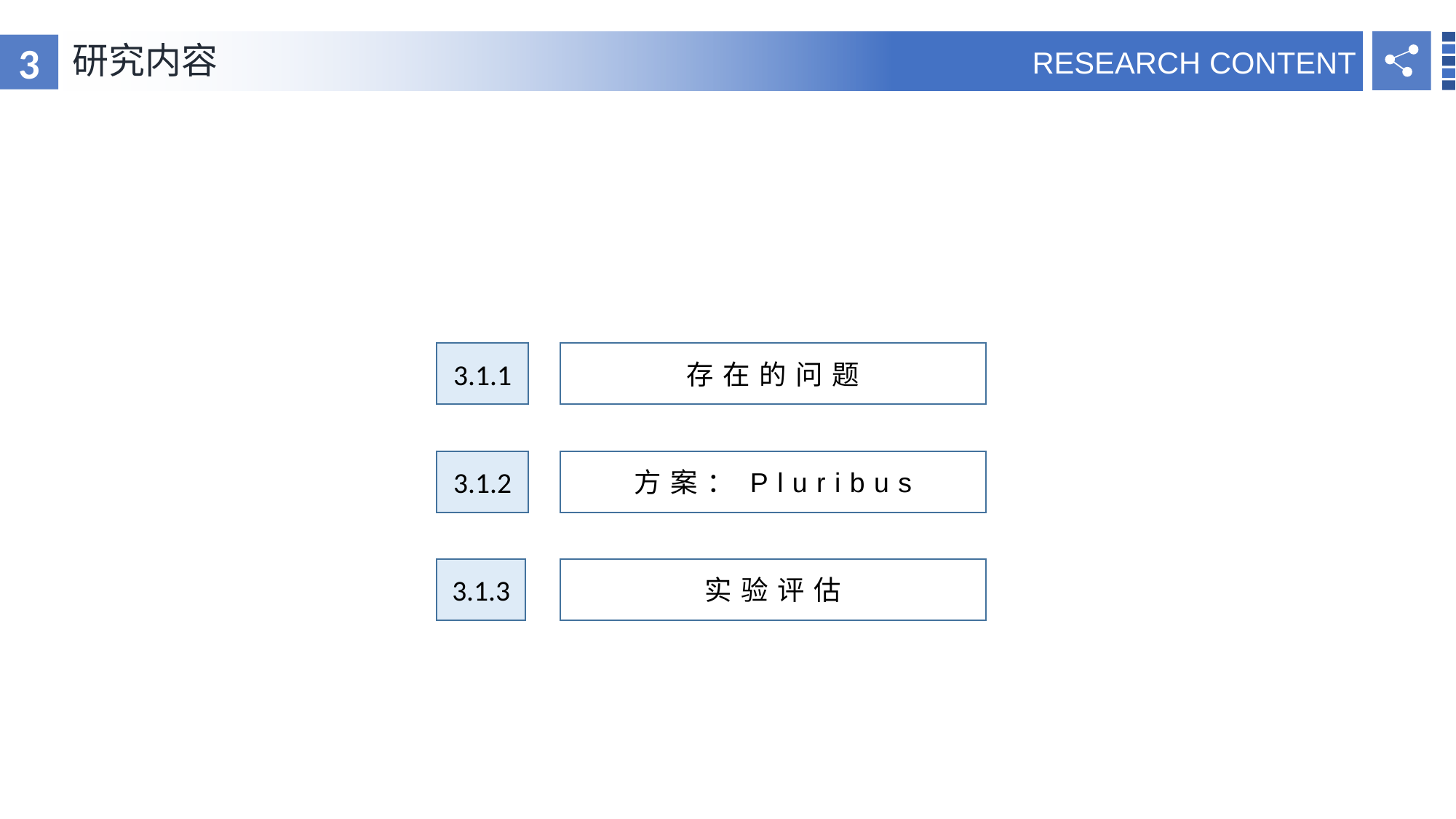

3

研究内容
RESEARCH BACKGROUND
RESEARCH CONTENT
基于三元哈希语义排序图像检索算法
存在的问题
3.1.1
方案：Pluribus
3.1.2
实验评估
3.1.3